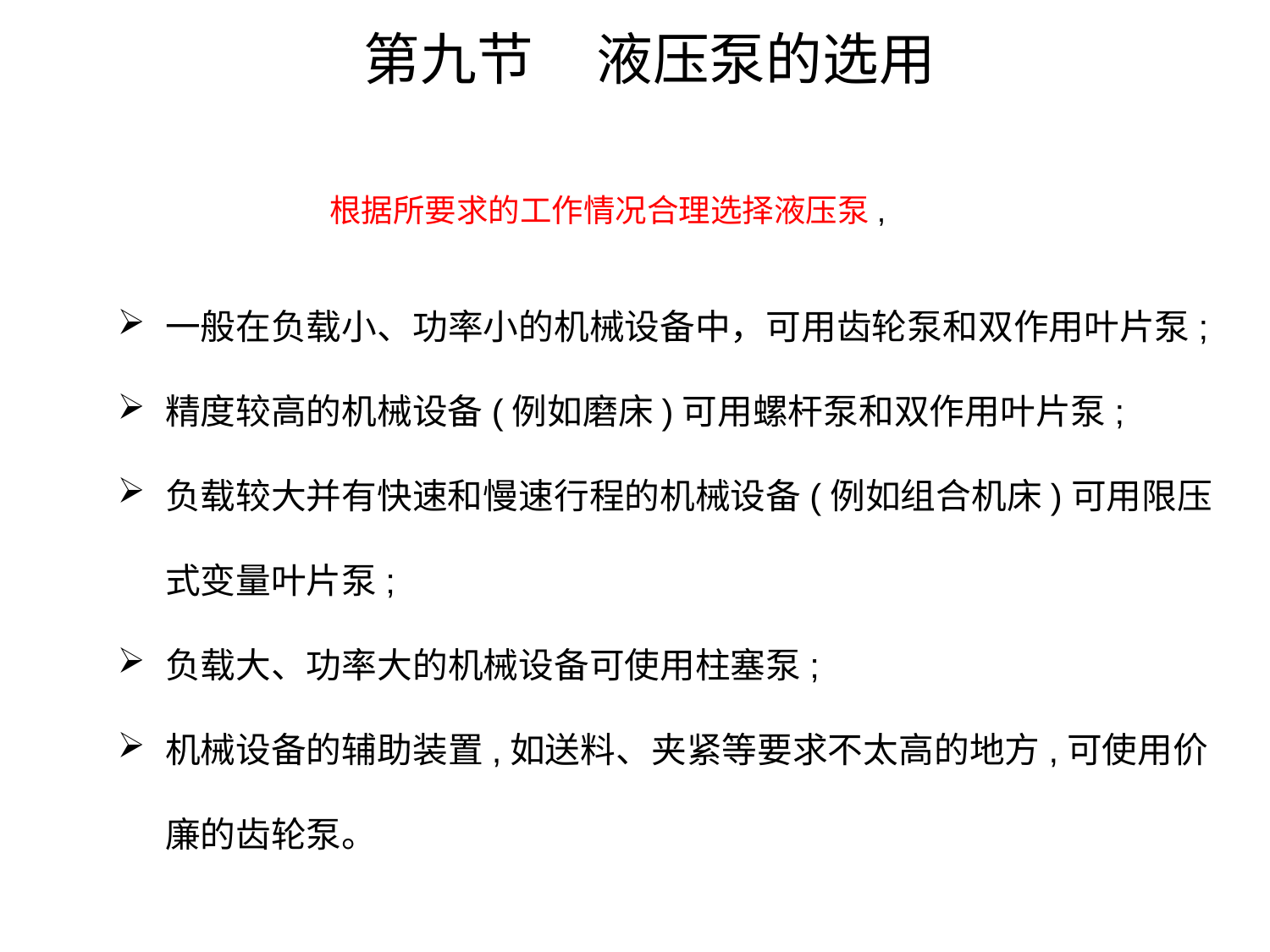

第九节     液压泵的选用
根据所要求的工作情况合理选择液压泵,
一般在负载小、功率小的机械设备中，可用齿轮泵和双作用叶片泵;
精度较高的机械设备(例如磨床)可用螺杆泵和双作用叶片泵;
负载较大并有快速和慢速行程的机械设备(例如组合机床)可用限压式变量叶片泵;
负载大、功率大的机械设备可使用柱塞泵;
机械设备的辅助装置,如送料、夹紧等要求不太高的地方,可使用价廉的齿轮泵。